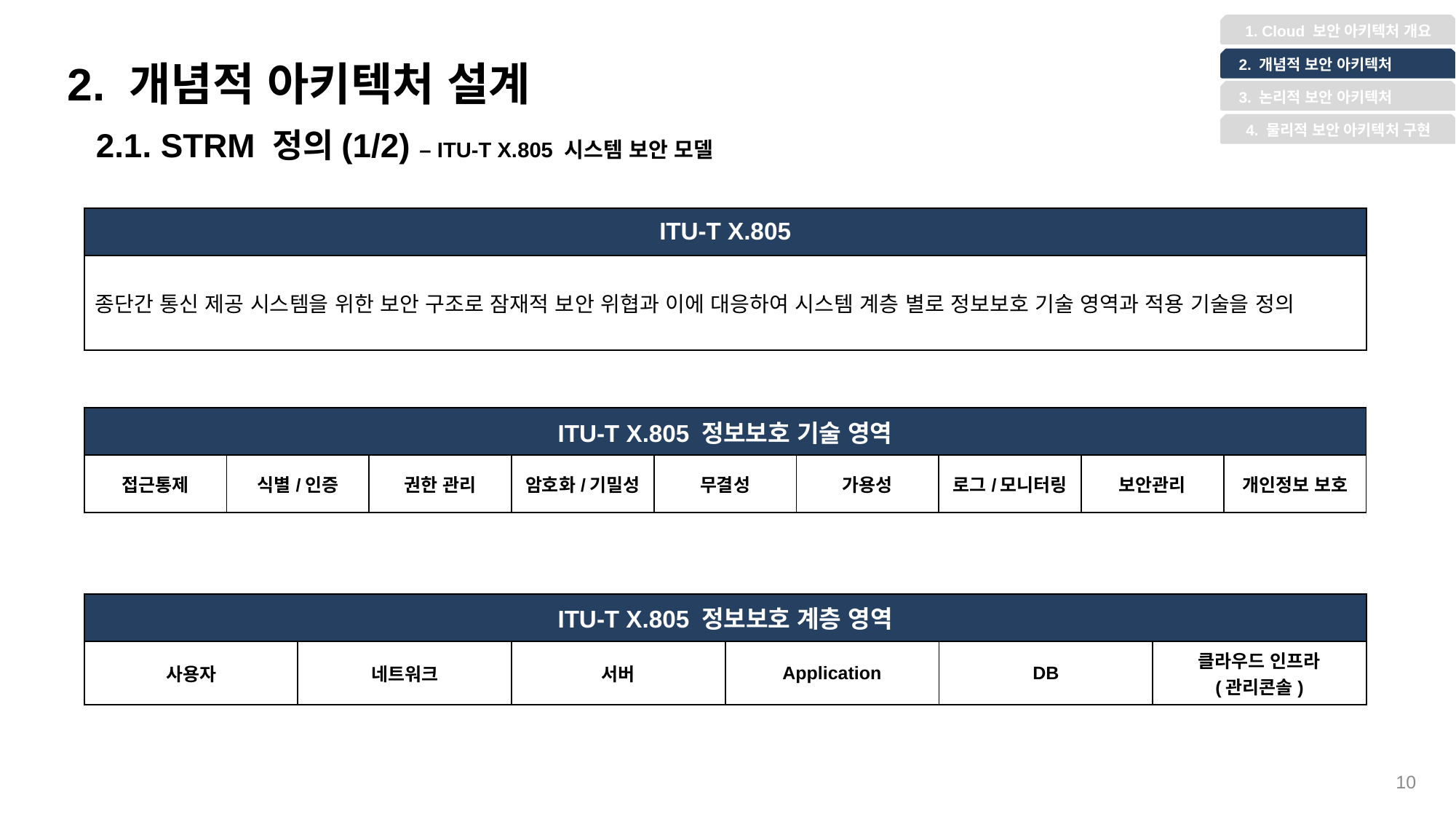

1. Cloud 보안 아키텍처 개요
2. 개념적 아키텍처 설계
 2. 개념적 보안 아키텍처
 3. 논리적 보안 아키텍처
4. 물리적 보안 아키텍처 구현
2.1. STRM 정의(1/2) – ITU-T X.805 시스템 보안 모델
| ITU-T X.805 |
| --- |
| 종단간 통신 제공 시스템을 위한 보안 구조로 잠재적 보안 위협과 이에 대응하여 시스템 계층 별로 정보보호 기술 영역과 적용 기술을 정의 |
| ITU-T X.805 정보보호 기술 영역 |  |  |  |  |  |  |  |  |
| --- | --- | --- | --- | --- | --- | --- | --- | --- |
| 접근통제 | 식별/인증 | 권한 관리 | 암호화/기밀성 | 무결성 | 가용성 | 로그/모니터링 | 보안관리 | 개인정보 보호 |
| ITU-T X.805 정보보호 계층 영역 |  |  |  |  |  |
| --- | --- | --- | --- | --- | --- |
| 사용자 | 네트워크 | 서버 | Application | DB | 클라우드 인프라 (관리콘솔) |
10